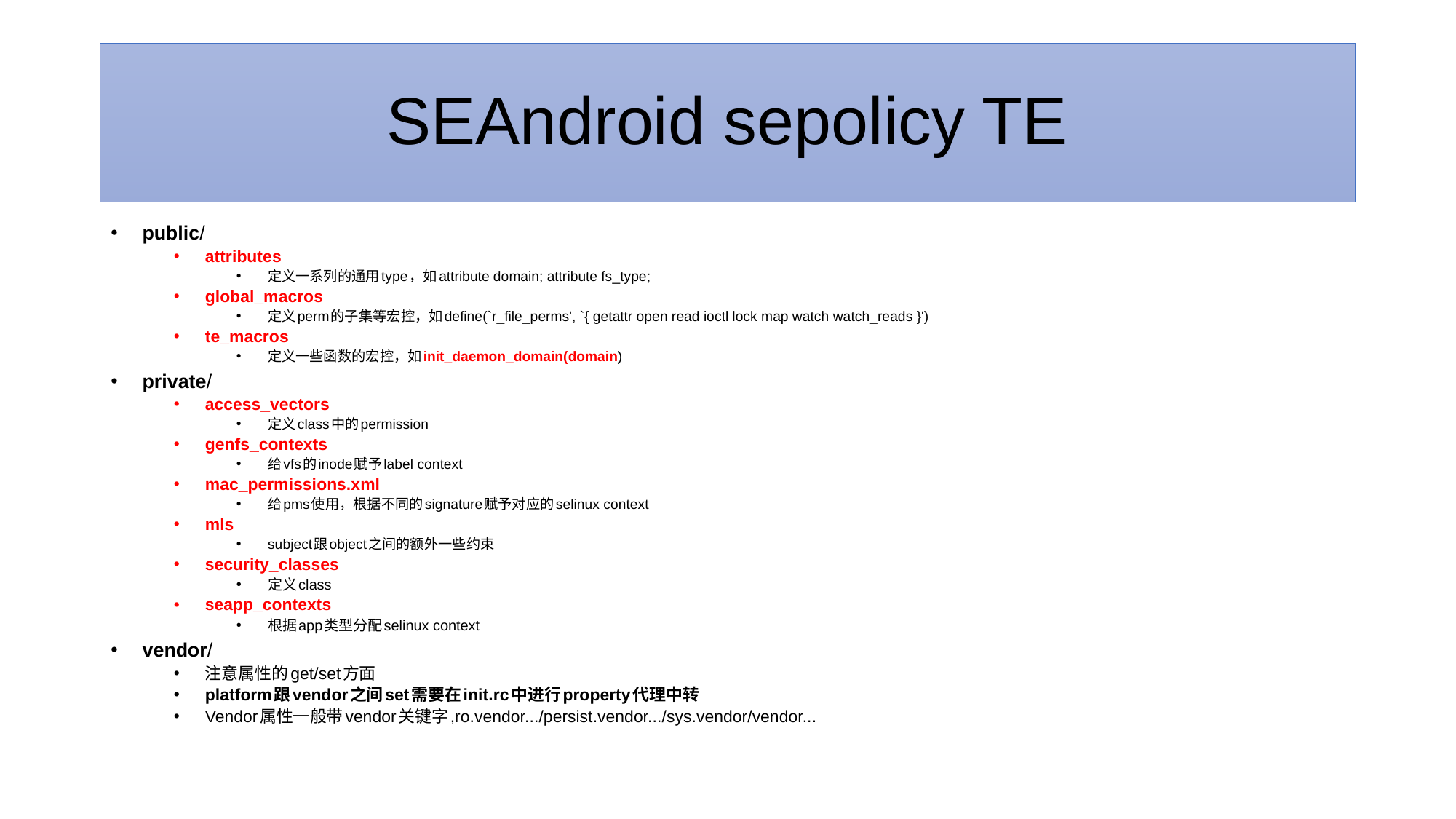

# SEAndroid sepolicy TE
public/
attributes
定义一系列的通用type，如attribute domain; attribute fs_type;
global_macros
定义perm的子集等宏控，如define(`r_file_perms', `{ getattr open read ioctl lock map watch watch_reads }')
te_macros
定义一些函数的宏控，如init_daemon_domain(domain)
private/
access_vectors
定义class中的permission
genfs_contexts
给vfs的inode赋予label context
mac_permissions.xml
给pms使用，根据不同的signature赋予对应的selinux context
mls
subject跟object之间的额外一些约束
security_classes
定义class
seapp_contexts
根据app类型分配selinux context
vendor/
注意属性的get/set方面
platform跟vendor之间set需要在init.rc中进行property代理中转
Vendor属性一般带vendor关键字,ro.vendor.../persist.vendor.../sys.vendor/vendor...